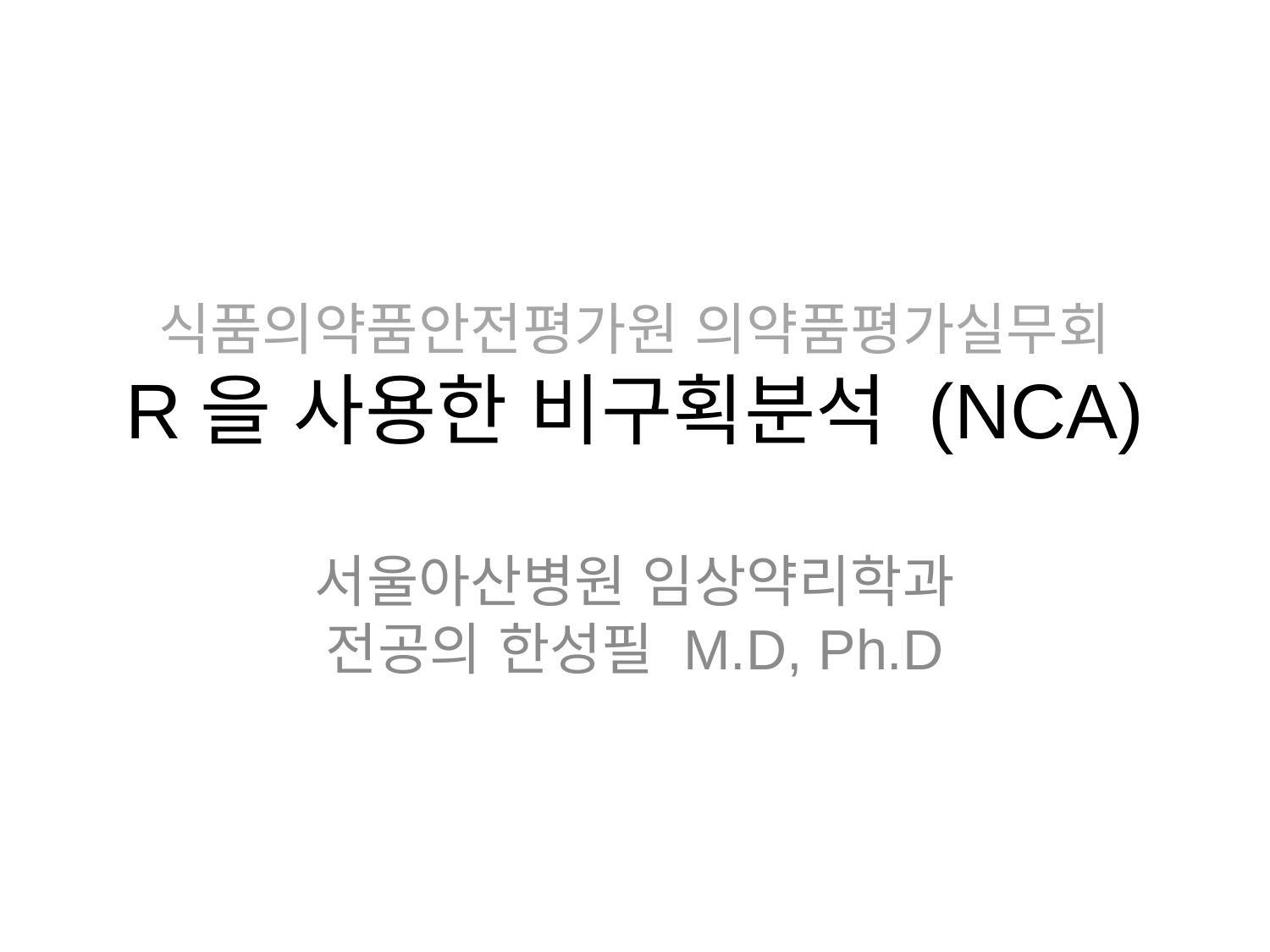

# 식품의약품안전평가원 의약품평가실무회 R을 사용한 비구획분석 (NCA)
서울아산병원 임상약리학과
전공의 한성필 M.D, Ph.D